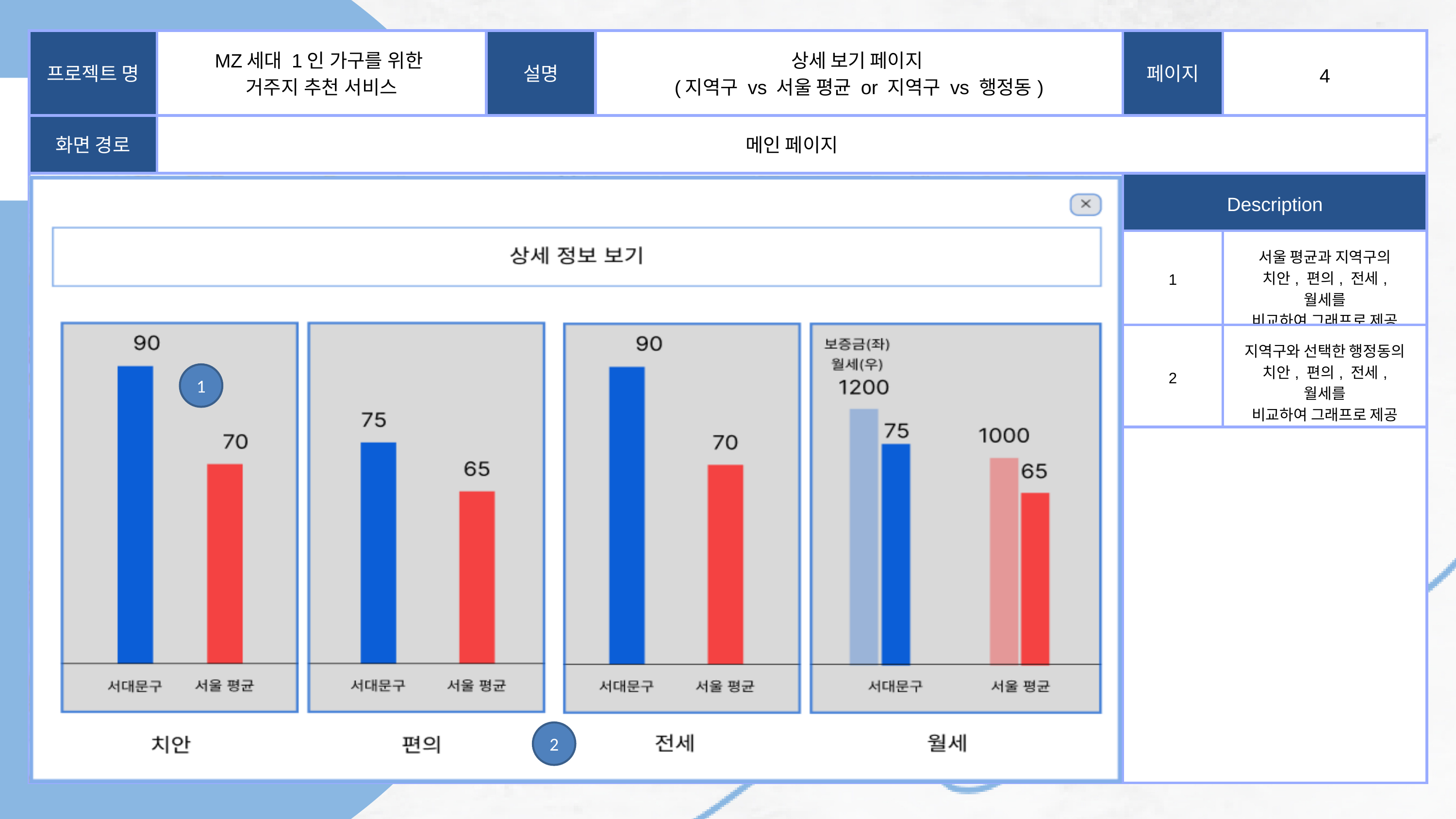

| 프로젝트 명 | MZ세대 1인 가구를 위한 거주지 추천 서비스 | 설명 | 상세 보기 페이지 (지역구 vs 서울 평균 or 지역구 vs 행정동) | 페이지 | 4 |
| --- | --- | --- | --- | --- | --- |
| 화면 경로 | 메인 페이지 | 메인 페이지 | 메인 페이지 | 메인 페이지 | 메인 페이지 |
|  |  |  |  | Description | Description |
|  |  |  |  | 1 | 서울 평균과 지역구의 치안, 편의, 전세, 월세를 비교하여 그래프로 제공 |
|  |  |  |  | 2 | 지역구와 선택한 행정동의 치안, 편의, 전세, 월세를 비교하여 그래프로 제공 |
|  |  |  |  |  |  |

Who are we?
Shodwe Furniture started as a small furniture workshop in a home garage, in 2001. Our founder, Daniel Gallego, developed this business further into the leading furniture company as it is now, after 15 years of running it. Currently, our company has exported various kinds of furniture.
1

2